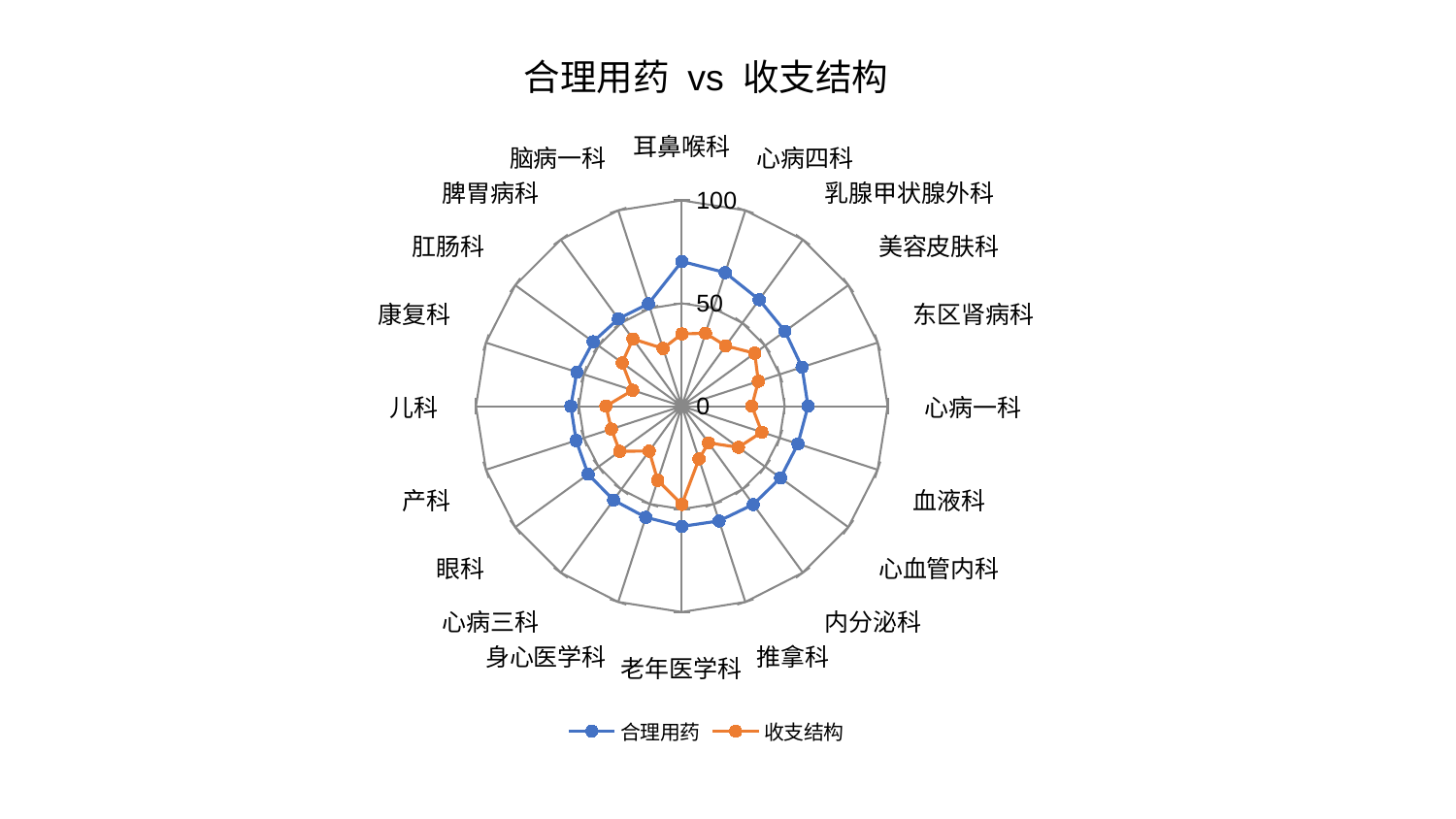

### Chart: 合理用药 vs 收支结构

| Category | 合理用药 | 收支结构 |
|---|---|---|
| 耳鼻喉科 | 70.33026116165905 | 35.126617351754405 |
| 心病四科 | 68.25834879838499 | 37.27256066807866 |
| 乳腺甲状腺外科 | 63.96492834715506 | 36.25192487510148 |
| 美容皮肤科 | 61.94663882267797 | 43.804394480565165 |
| 东区肾病科 | 61.412820570347606 | 39.1020837947506 |
| 心病一科 | 61.3086073401559 | 34.026269139596714 |
| 血液科 | 59.32281828373668 | 40.8773099237419 |
| 心血管内科 | 59.275473995818 | 34.013066358084025 |
| 内分泌科 | 59.041957109188075 | 22.056584206595286 |
| 推拿科 | 58.63155243061595 | 27.006144273891028 |
| 老年医学科 | 58.407859573262435 | 47.70661718899994 |
| 身心医学科 | 56.77988237846545 | 37.89319201512242 |
| 心病三科 | 56.40515940891871 | 26.954533351166234 |
| 眼科 | 56.23502501303179 | 37.299873163717876 |
| 产科 | 53.987207531537315 | 35.981439441303515 |
| 儿科 | 53.900581298133304 | 36.8784068762592 |
| 康复科 | 53.62472894885069 | 25.06867260692396 |
| 肛肠科 | 53.2616540349287 | 35.831311871904305 |
| 脾胃病科 | 52.45423842326716 | 40.380802750567725 |
| 脑病一科 | 52.34305166098097 | 29.493283246551304 |
56